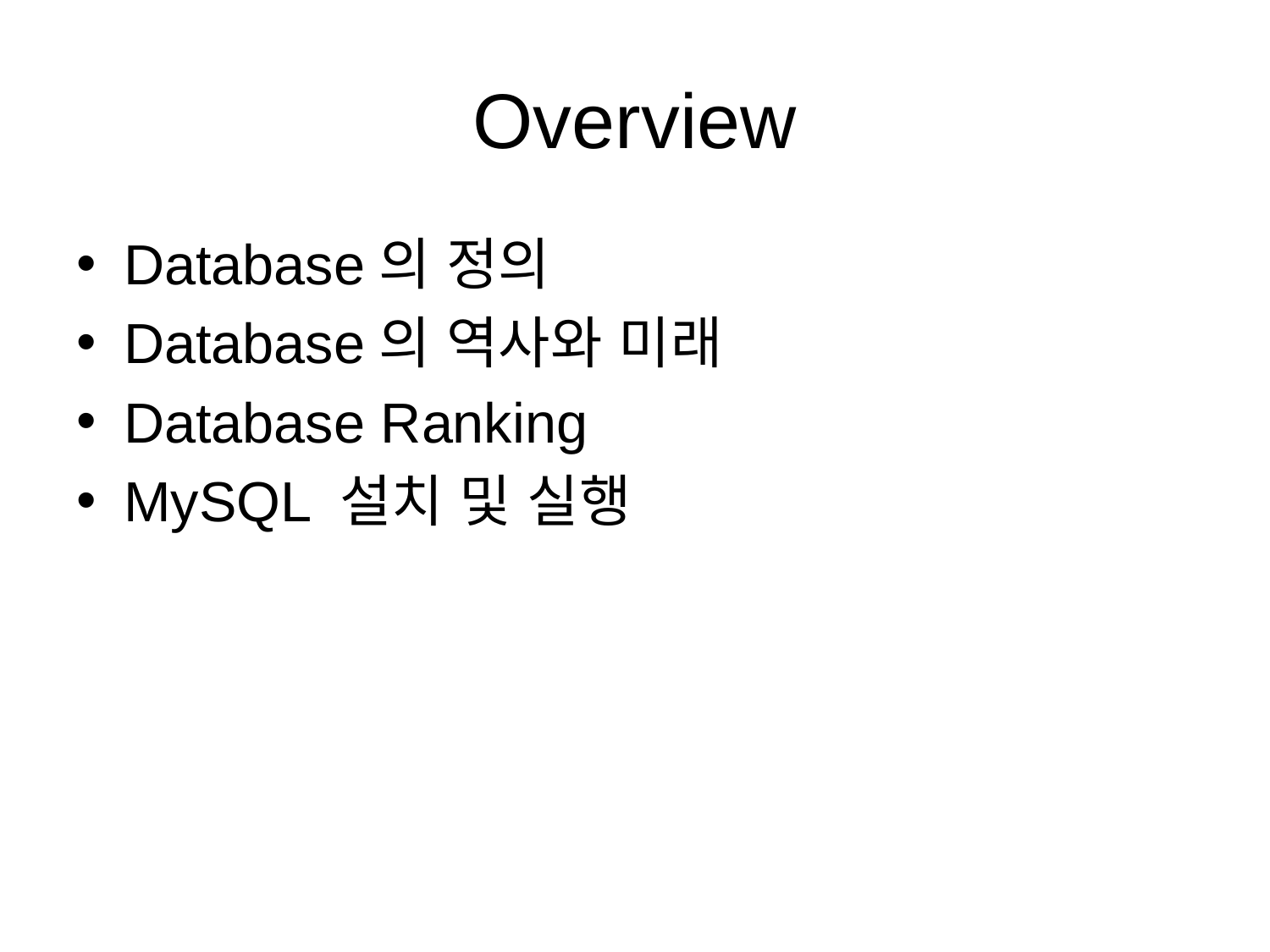

# Overview
Database의 정의
Database의 역사와 미래
Database Ranking
MySQL 설치 및 실행